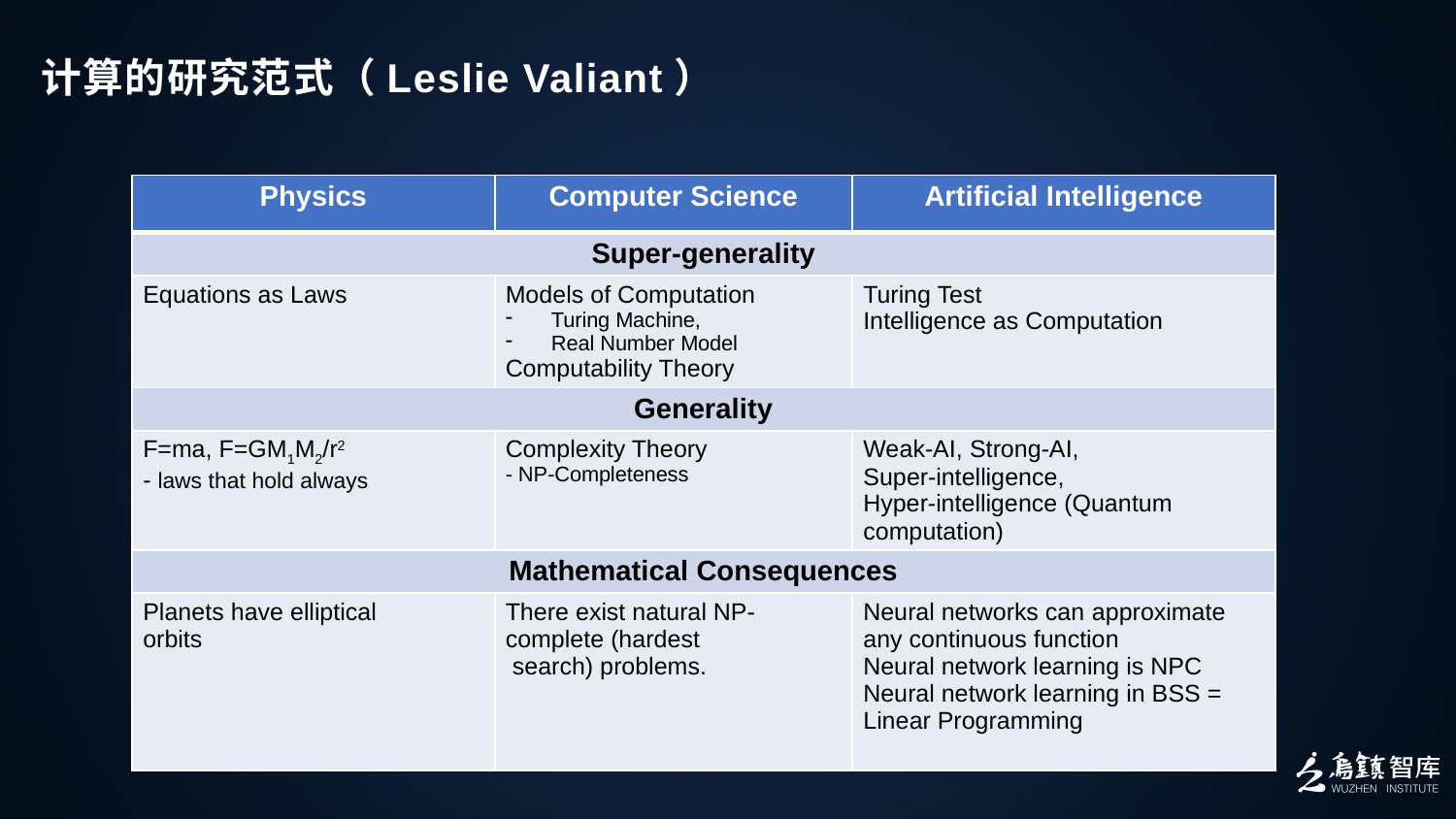

计算的研究范式（Leslie Valiant）
| Physics | Computer Science | Artificial Intelligence |
| --- | --- | --- |
| Super-generality |  |  |
| Equations as Laws | Models of Computation Turing Machine, Real Number Model Computability Theory | Turing Test Intelligence as Computation |
| Generality |  |  |
| F=ma, F=GM1M2/r2 - laws that hold always | Complexity Theory - NP-Completeness | Weak-AI, Strong-AI, Super-intelligence, Hyper-intelligence (Quantum computation) |
| Mathematical Consequences |  |  |
| Planets have elliptical orbits | There exist natural NP- complete (hardest search) problems. | Neural networks can approximate any continuous function Neural network learning is NPC Neural network learning in BSS = Linear Programming |